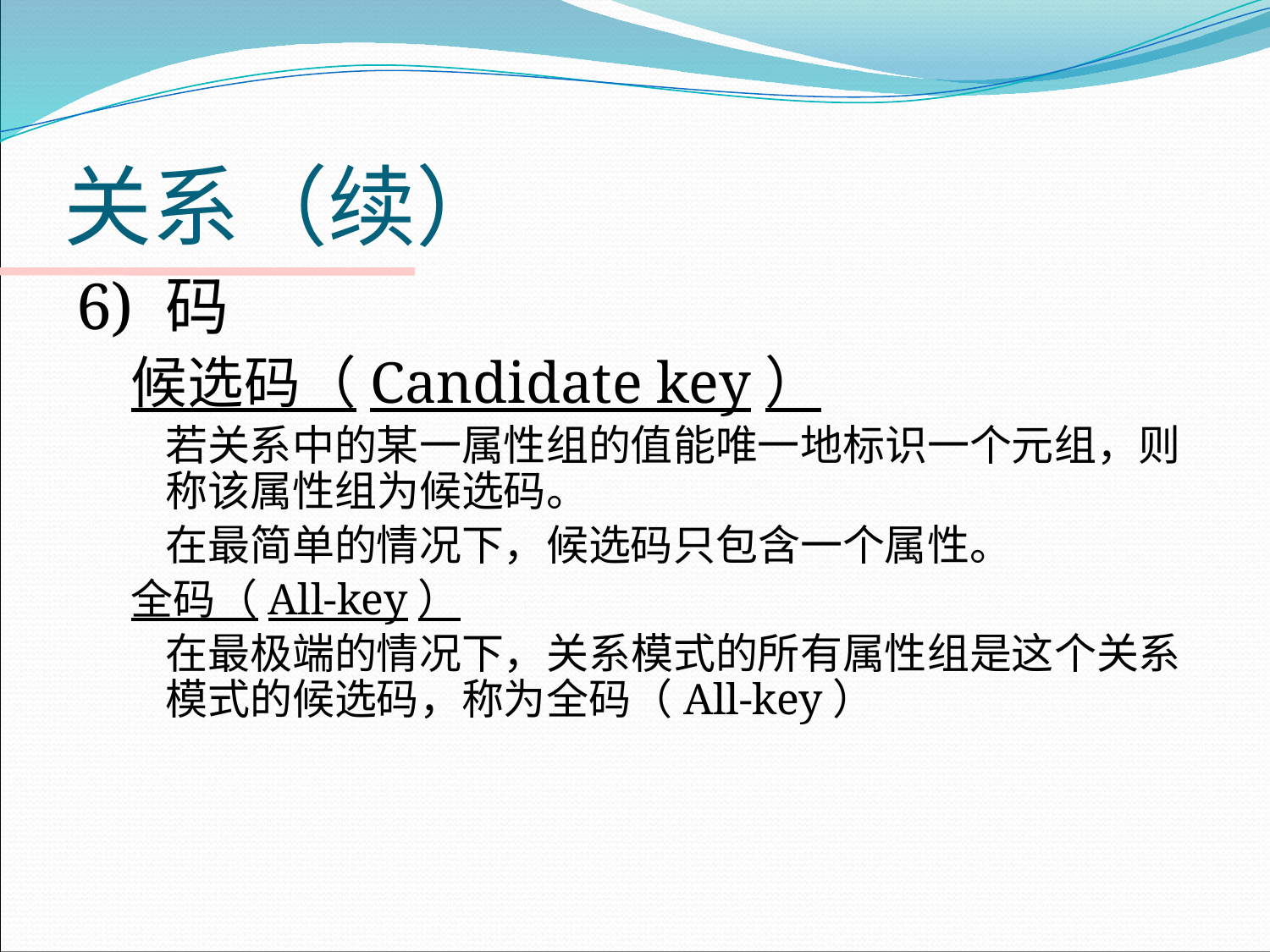

# 关系（续）
6) 码
候选码（Candidate key）
	若关系中的某一属性组的值能唯一地标识一个元组，则称该属性组为候选码。
	在最简单的情况下，候选码只包含一个属性。
全码（All-key）
	在最极端的情况下，关系模式的所有属性组是这个关系模式的候选码，称为全码（All-key）

123